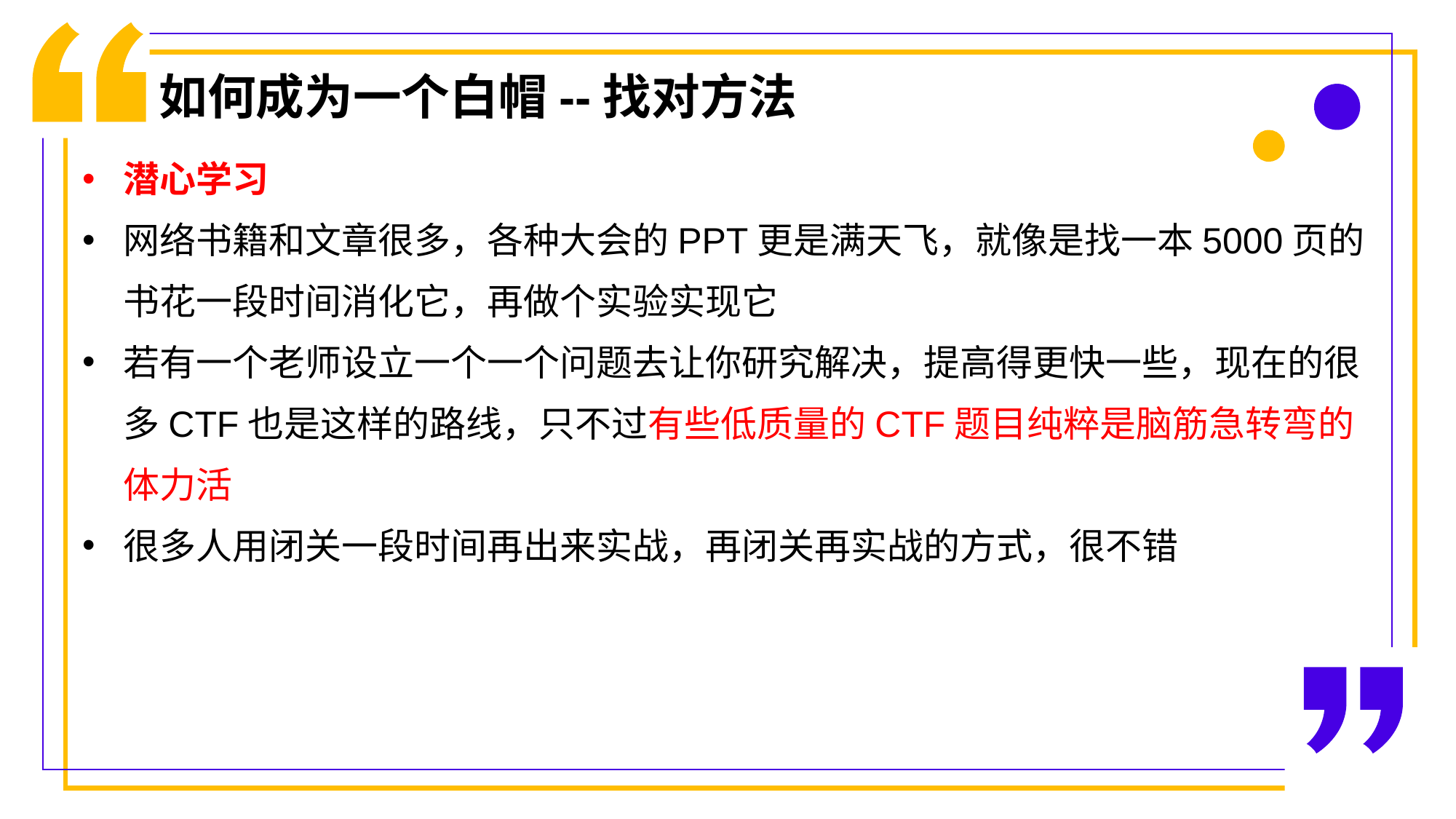

如何成为一个白帽--找对方法

潜心学习
网络书籍和文章很多，各种大会的PPT更是满天飞，就像是找一本5000页的书花一段时间消化它，再做个实验实现它
若有一个老师设立一个一个问题去让你研究解决，提高得更快一些，现在的很多CTF也是这样的路线，只不过有些低质量的CTF题目纯粹是脑筋急转弯的体力活
很多人用闭关一段时间再出来实战，再闭关再实战的方式，很不错